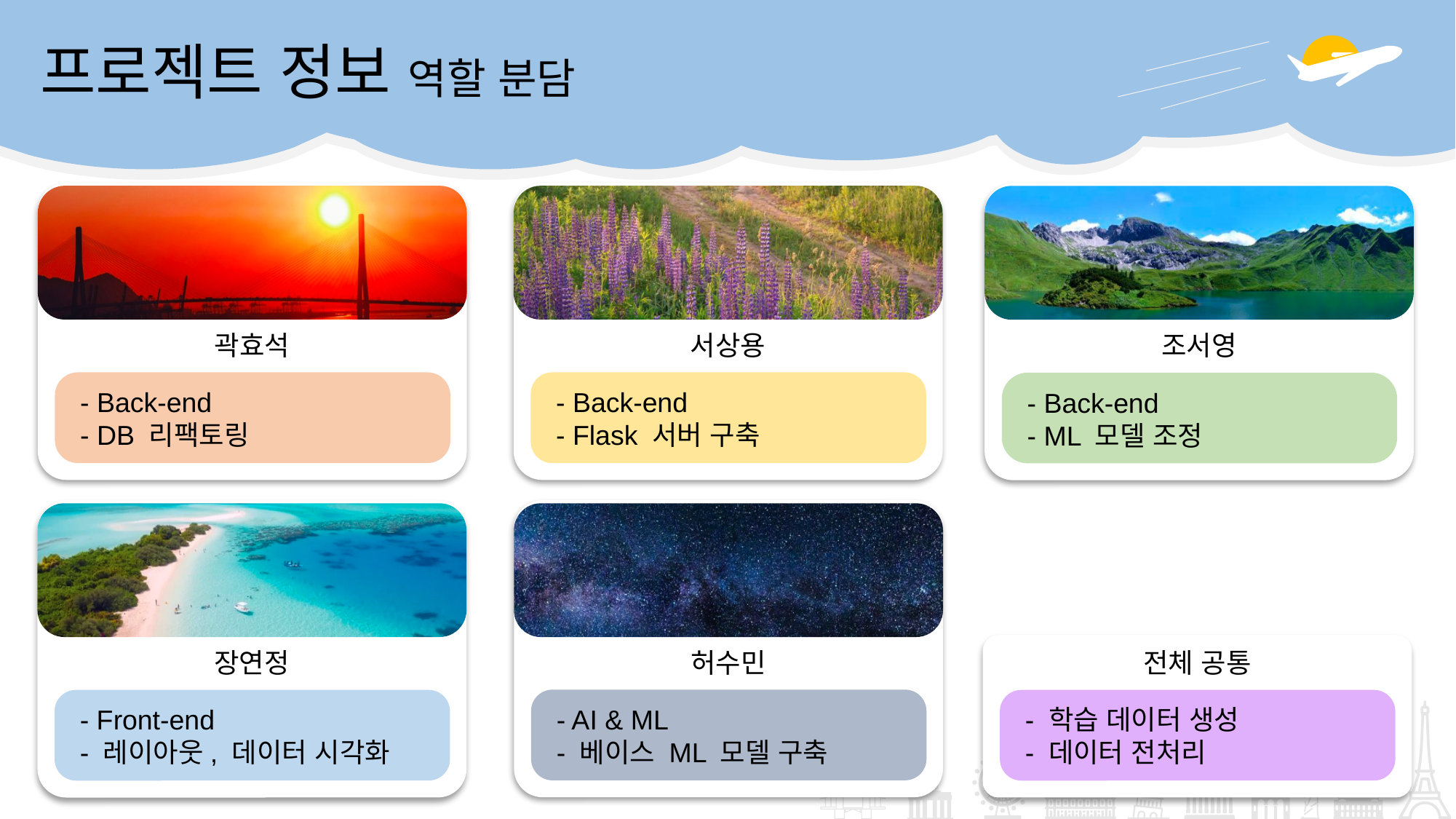

프로젝트 정보 역할 분담

곽효석
서상용
조서영

- Back-end
- DB 리팩토링
- Back-end
- Flask 서버 구축
- Back-end
- ML 모델 조정

허수민
장연정
전체 공통

- AI & ML
- 베이스 ML 모델 구축
- 학습 데이터 생성
- 데이터 전처리
- Front-end
- 레이아웃, 데이터 시각화